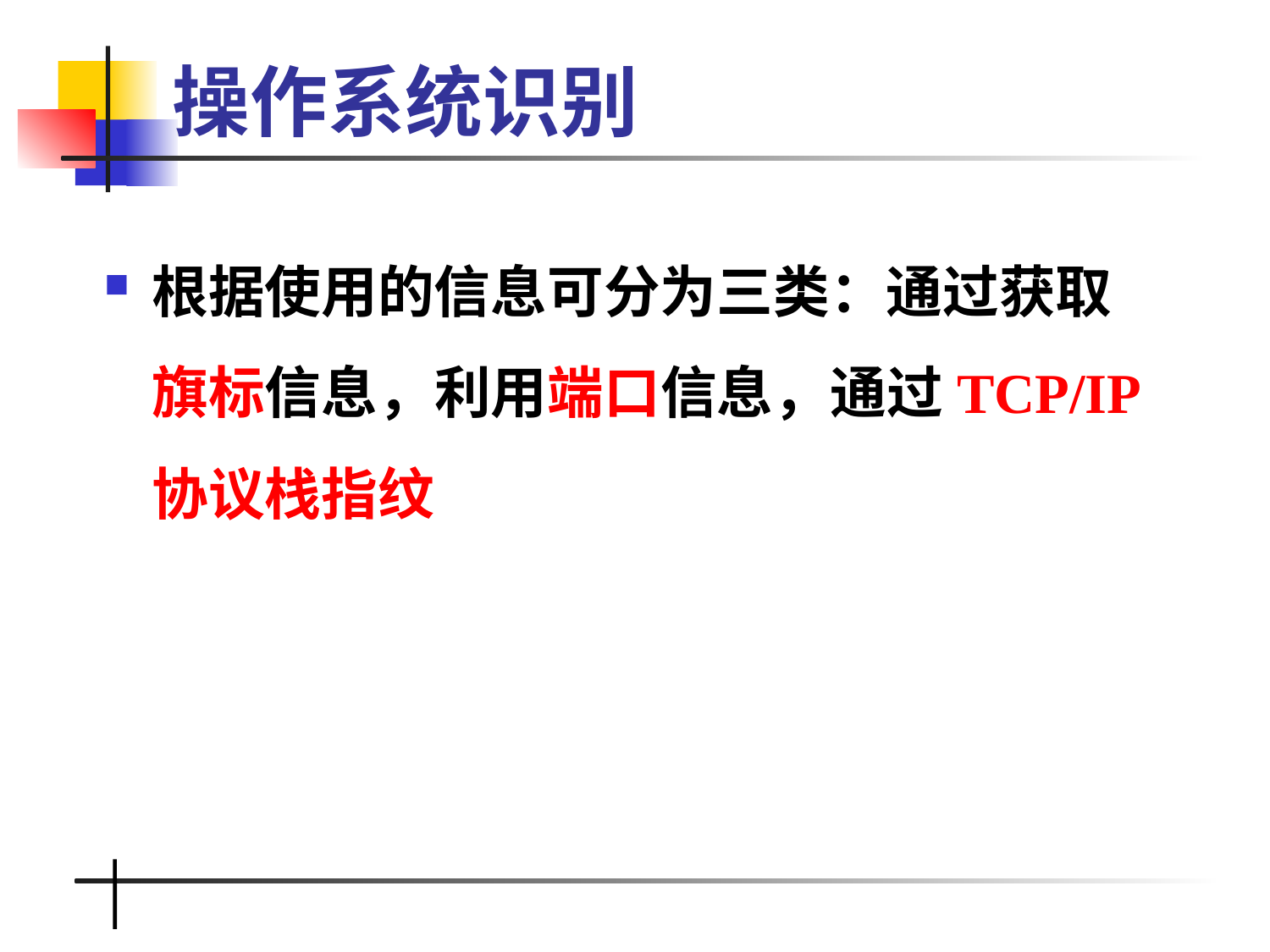

# 操作系统识别
根据使用的信息可分为三类：通过获取旗标信息，利用端口信息，通过TCP/IP协议栈指纹